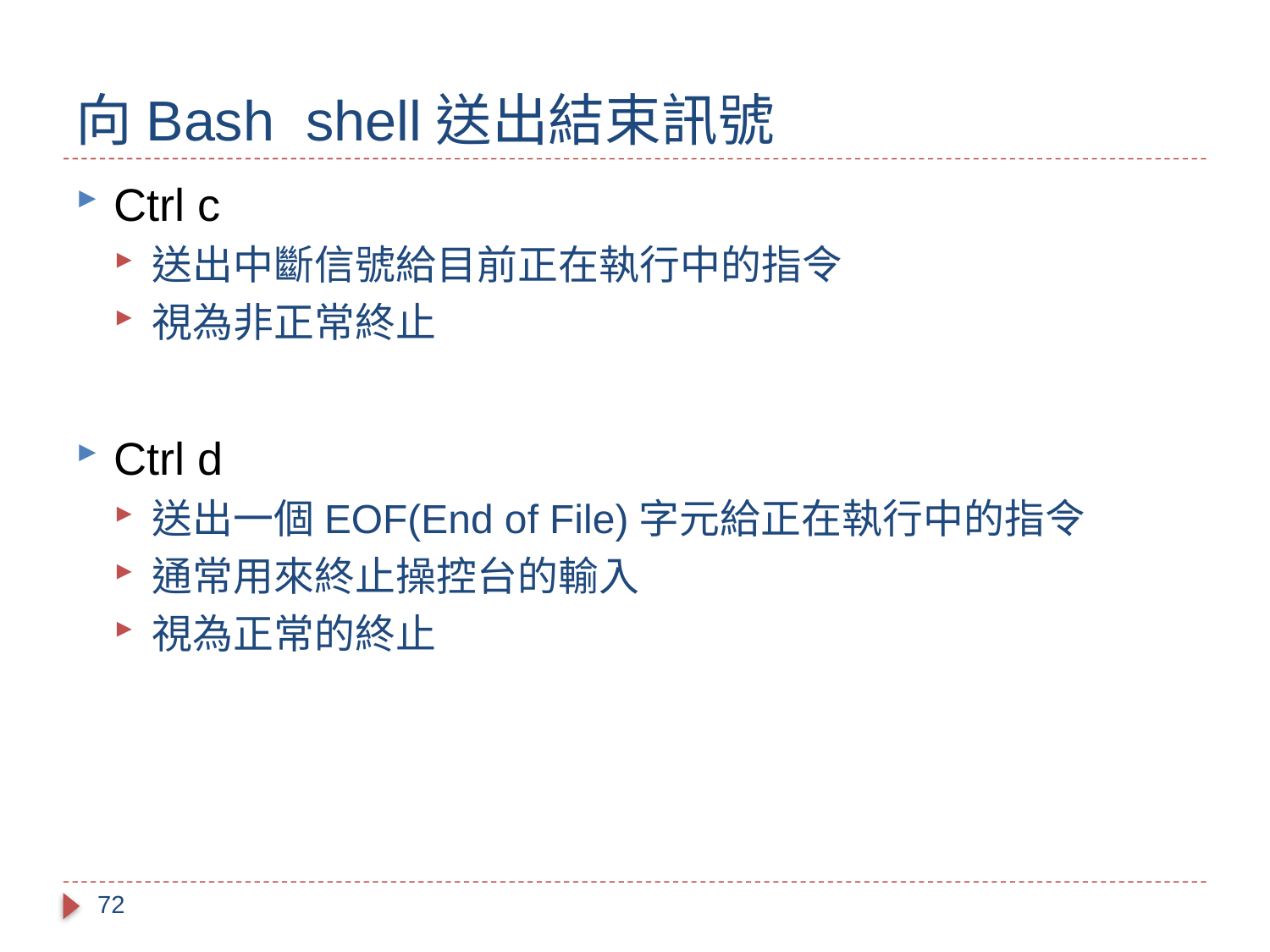

# 向Bash  shell送出結束訊號
Ctrl c
送出中斷信號給目前正在執行中的指令
視為非正常終止

Ctrl d
送出一個EOF(End of File)字元給正在執行中的指令
通常用來終止操控台的輸入
視為正常的終止
72